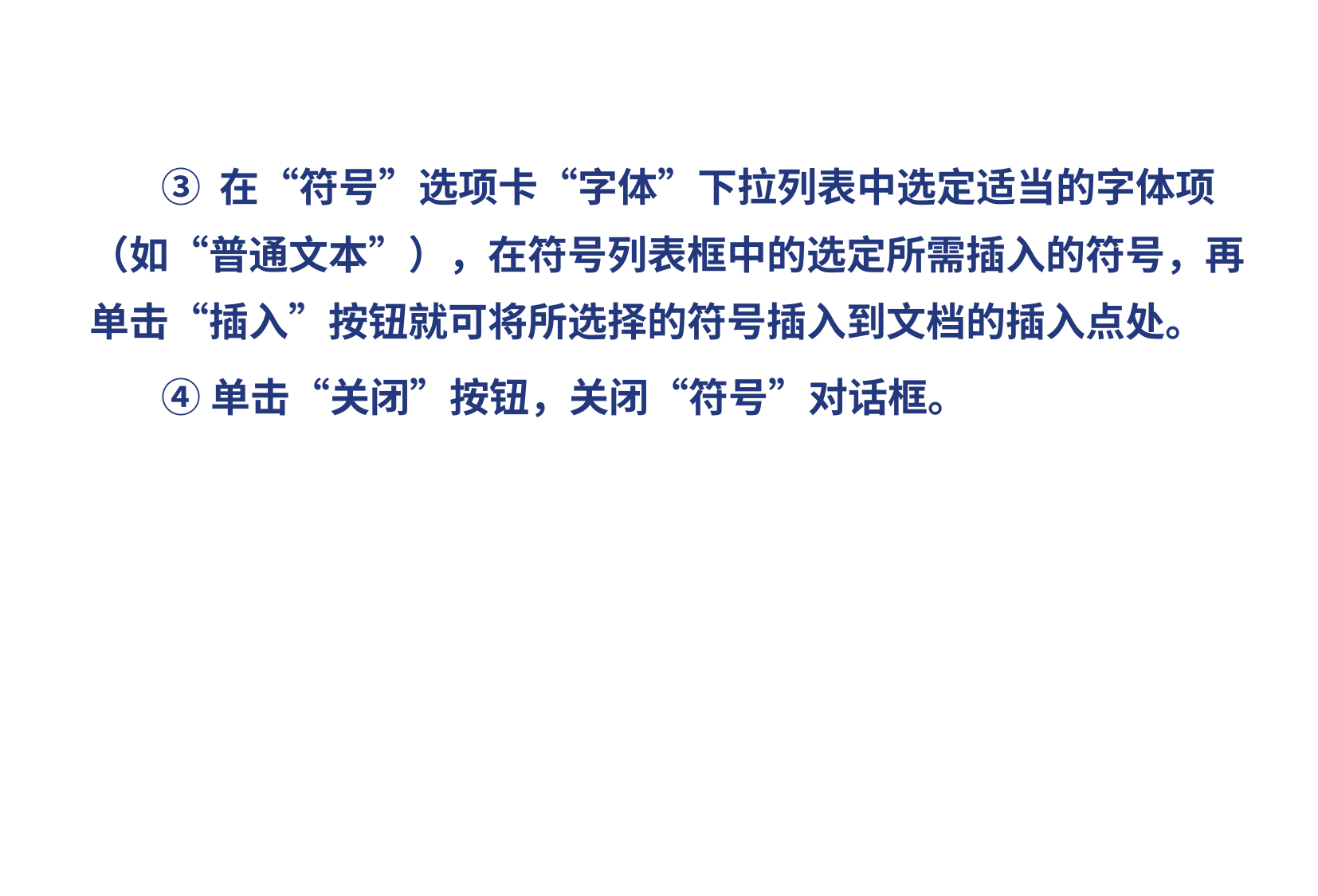

③ 在“符号”选项卡“字体”下拉列表中选定适当的字体项（如“普通文本”），在符号列表框中的选定所需插入的符号，再单击“插入”按钮就可将所选择的符号插入到文档的插入点处。
        ④单击“关闭”按钮，关闭“符号”对话框。